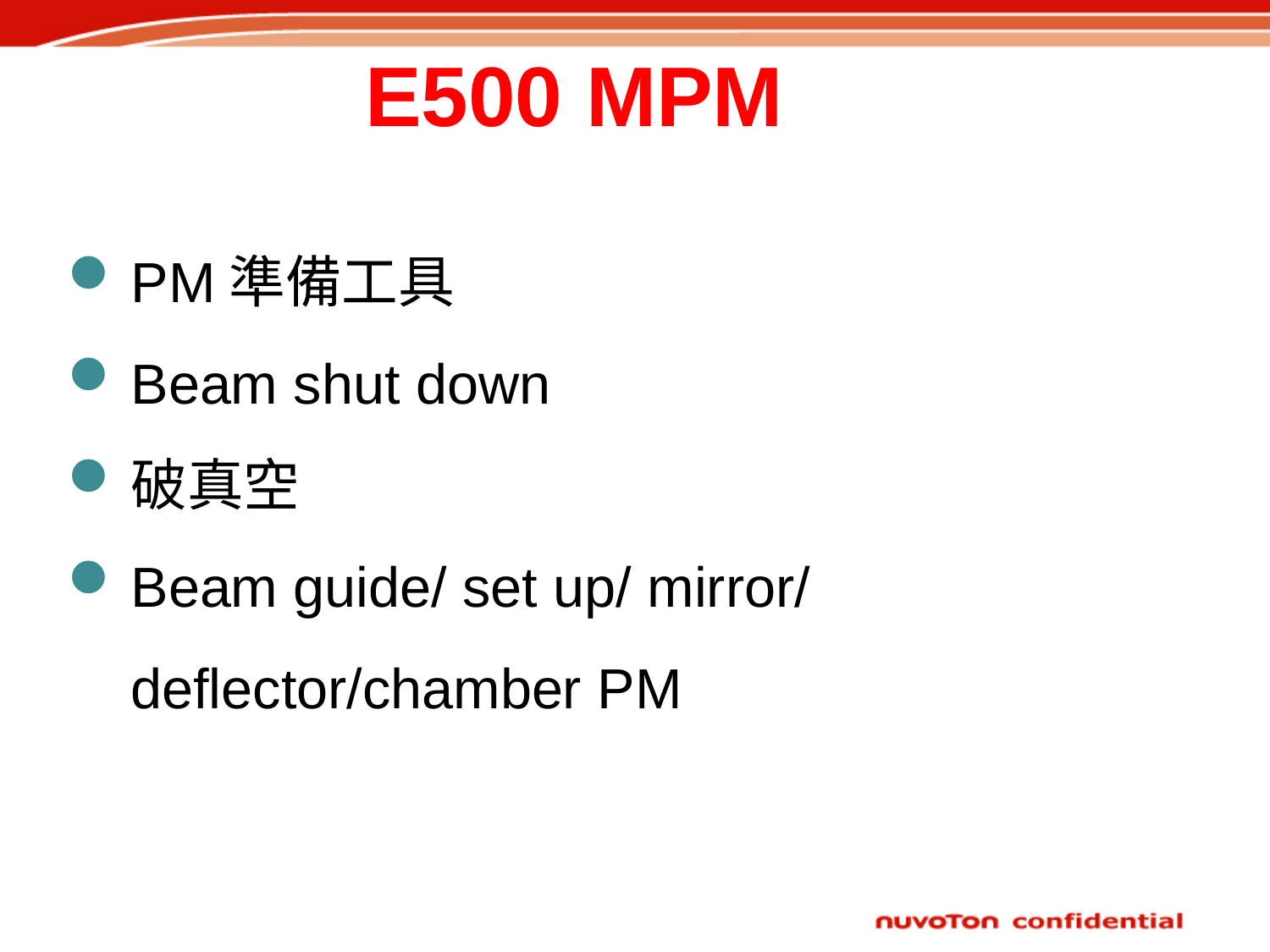

E500 MPM
PM準備工具
Beam shut down
破真空
Beam guide/ set up/ mirror/ deflector/chamber PM